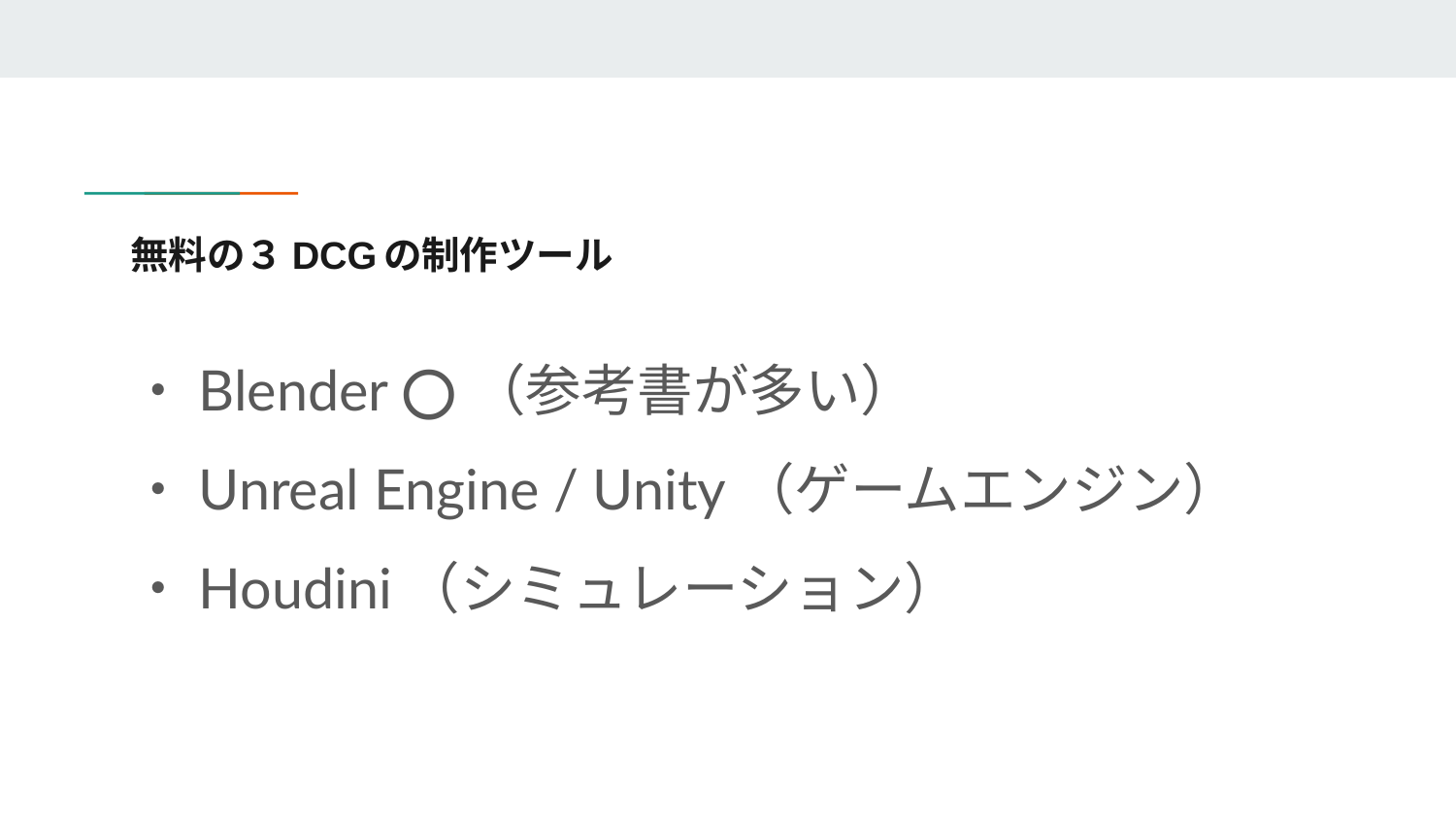

# 無料の３DCGの制作ツール
・Blender ⭕（参考書が多い）
・Unreal Engine / Unity（ゲームエンジン）
・Houdini（シミュレーション）